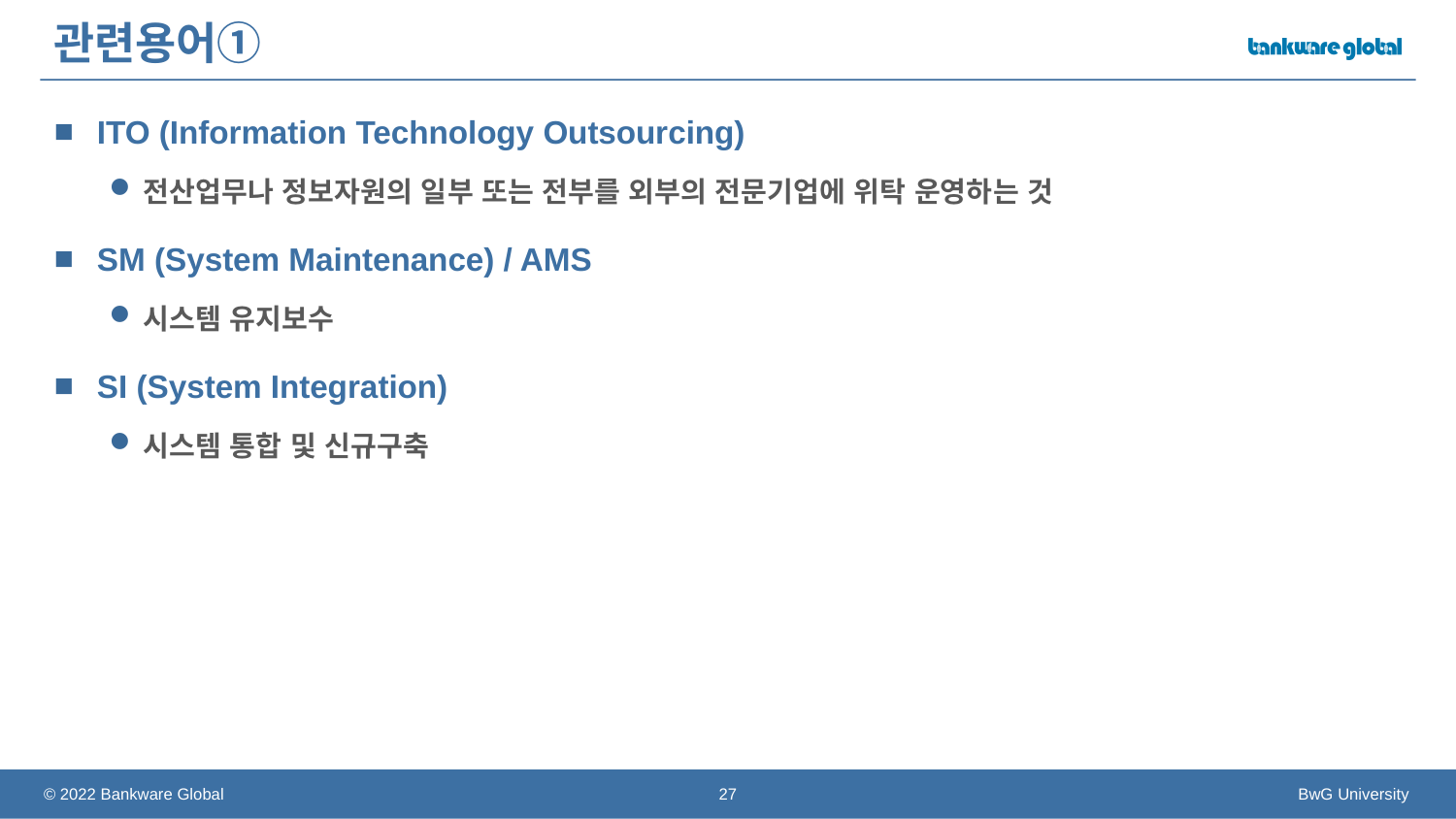

# 관련용어①
ITO (Information Technology Outsourcing)
전산업무나 정보자원의 일부 또는 전부를 외부의 전문기업에 위탁 운영하는 것
SM (System Maintenance) / AMS
시스템 유지보수
SI (System Integration)
시스템 통합 및 신규구축
27